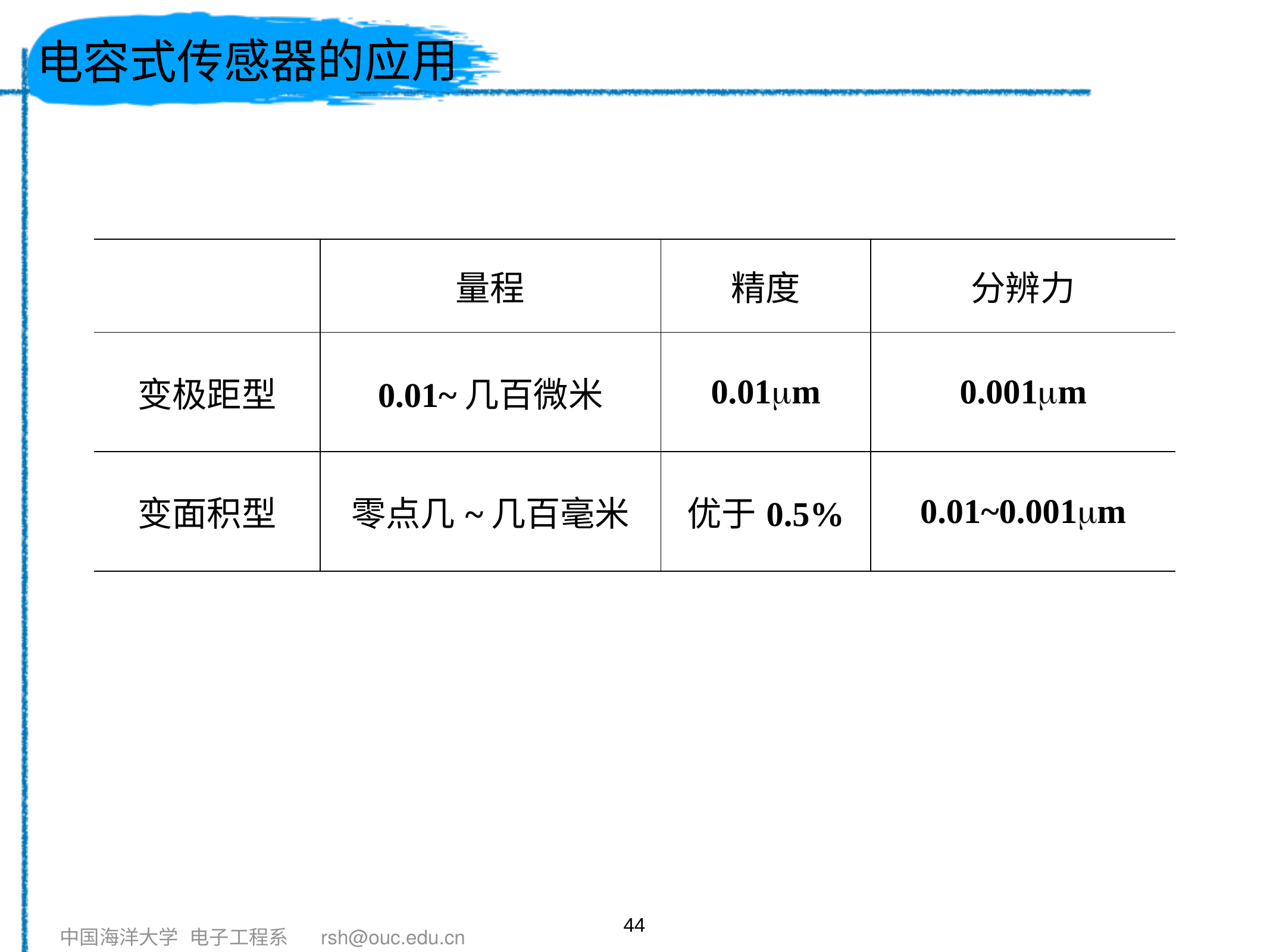

# 电容式传感器的应用
|  | 量程 | 精度 | 分辨力 |
| --- | --- | --- | --- |
| 变极距型 | 0.01~几百微米 | 0.01μm | 0.001μm |
| 变面积型 | 零点几~几百毫米 | 优于0.5% | 0.01~0.001μm |
44